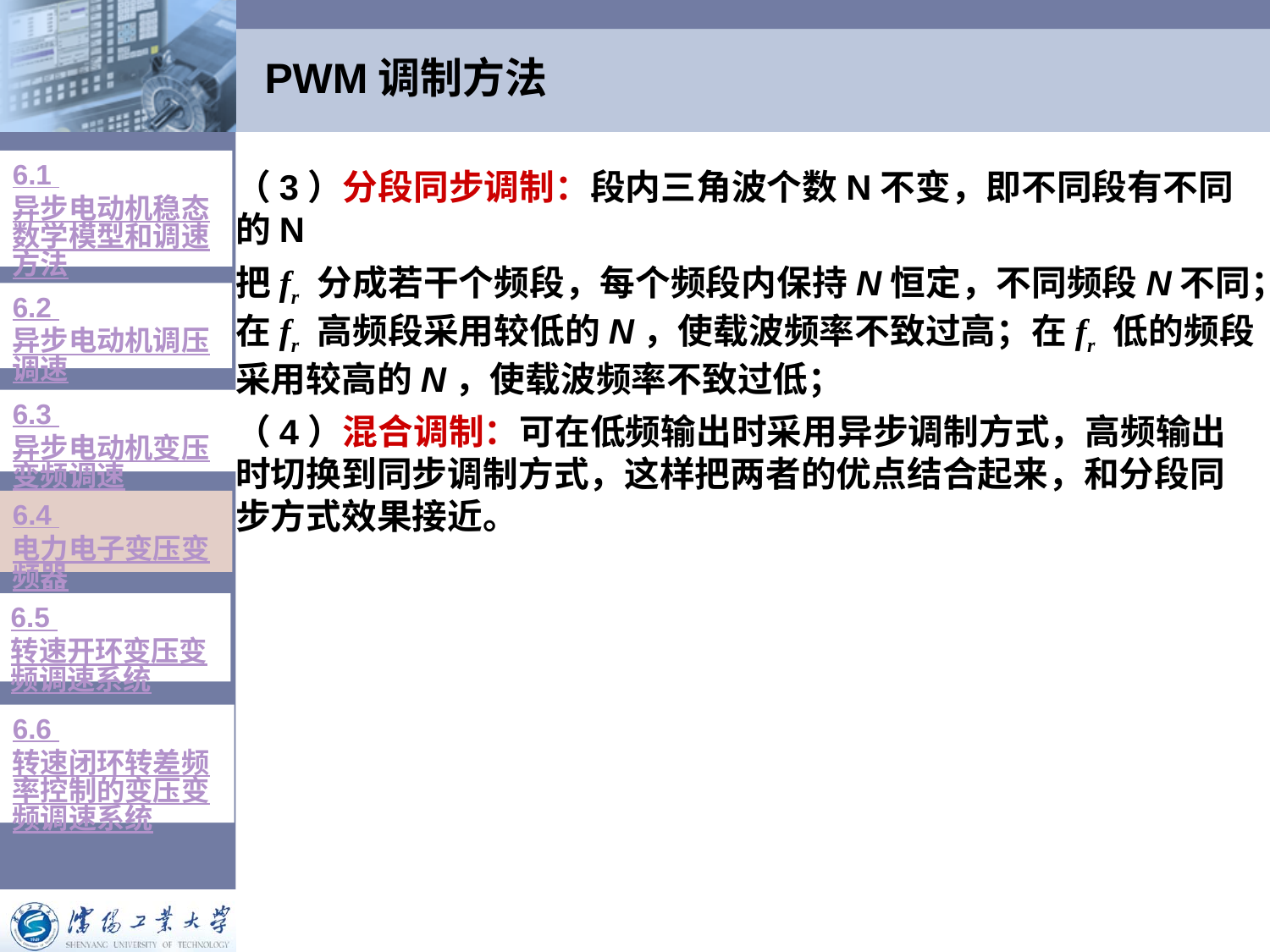

# PWM调制方法
6.1 异步电动机稳态数学模型和调速方法
（3）分段同步调制：段内三角波个数N不变，即不同段有不同的N
把fr 分成若干个频段，每个频段内保持N恒定，不同频段N不同；在fr 高频段采用较低的N，使载波频率不致过高；在fr 低的频段采用较高的N，使载波频率不致过低；
（4）混合调制：可在低频输出时采用异步调制方式，高频输出时切换到同步调制方式，这样把两者的优点结合起来，和分段同步方式效果接近。
6.2 异步电动机调压调速
6.3 异步电动机变压变频调速
6.4 电力电子变压变频器
6.5 转速开环变压变频调速系统

6.6 转速闭环转差频率控制的变压变频调速系统